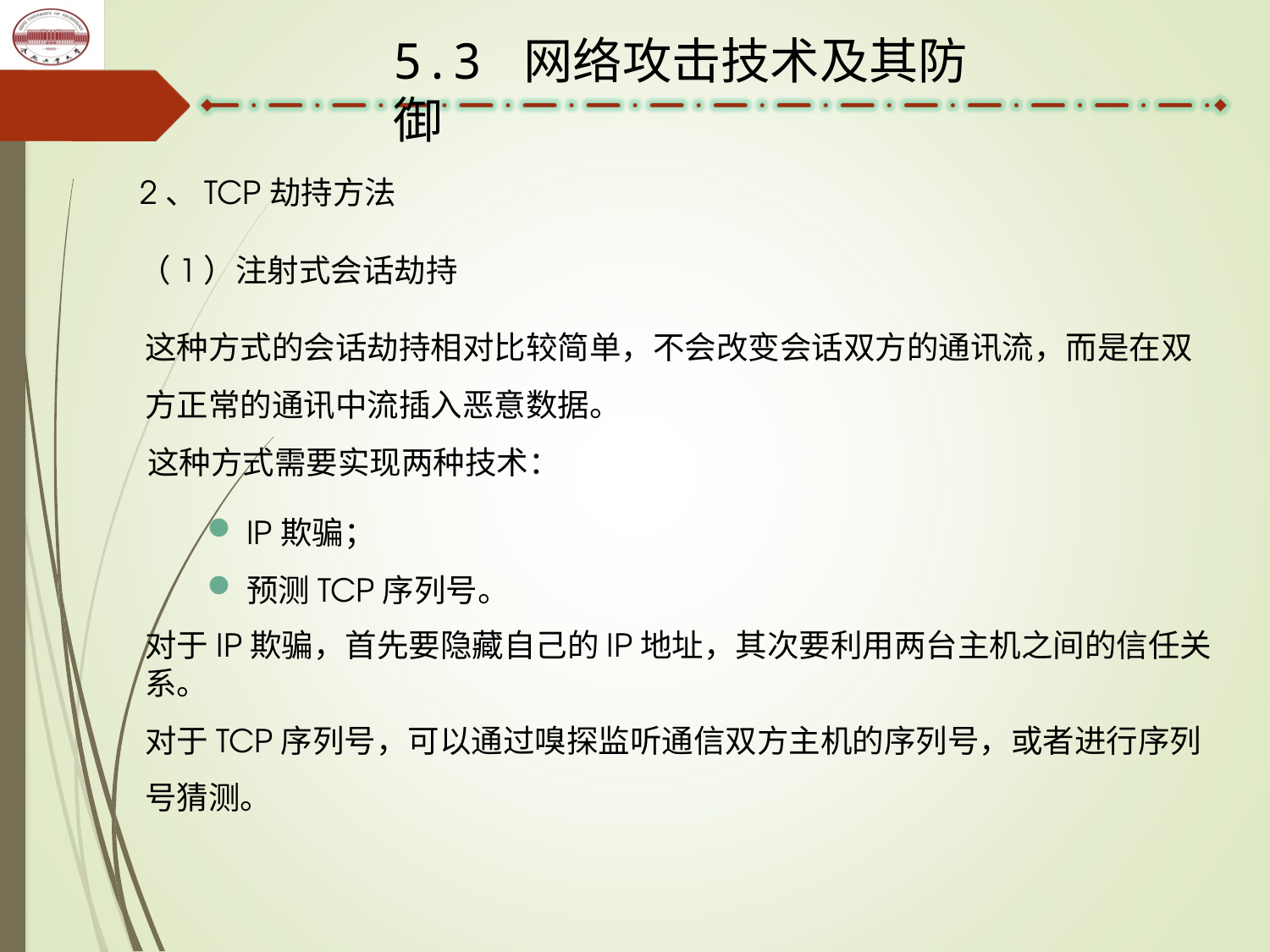

5.3 网络攻击技术及其防御
2、TCP劫持方法
（1）注射式会话劫持
这种方式的会话劫持相对比较简单，不会改变会话双方的通讯流，而是在双方正常的通讯中流插入恶意数据。
这种方式需要实现两种技术：
IP欺骗；
预测TCP序列号。
对于IP欺骗，首先要隐藏自己的IP地址，其次要利用两台主机之间的信任关系。
对于TCP序列号，可以通过嗅探监听通信双方主机的序列号，或者进行序列号猜测。